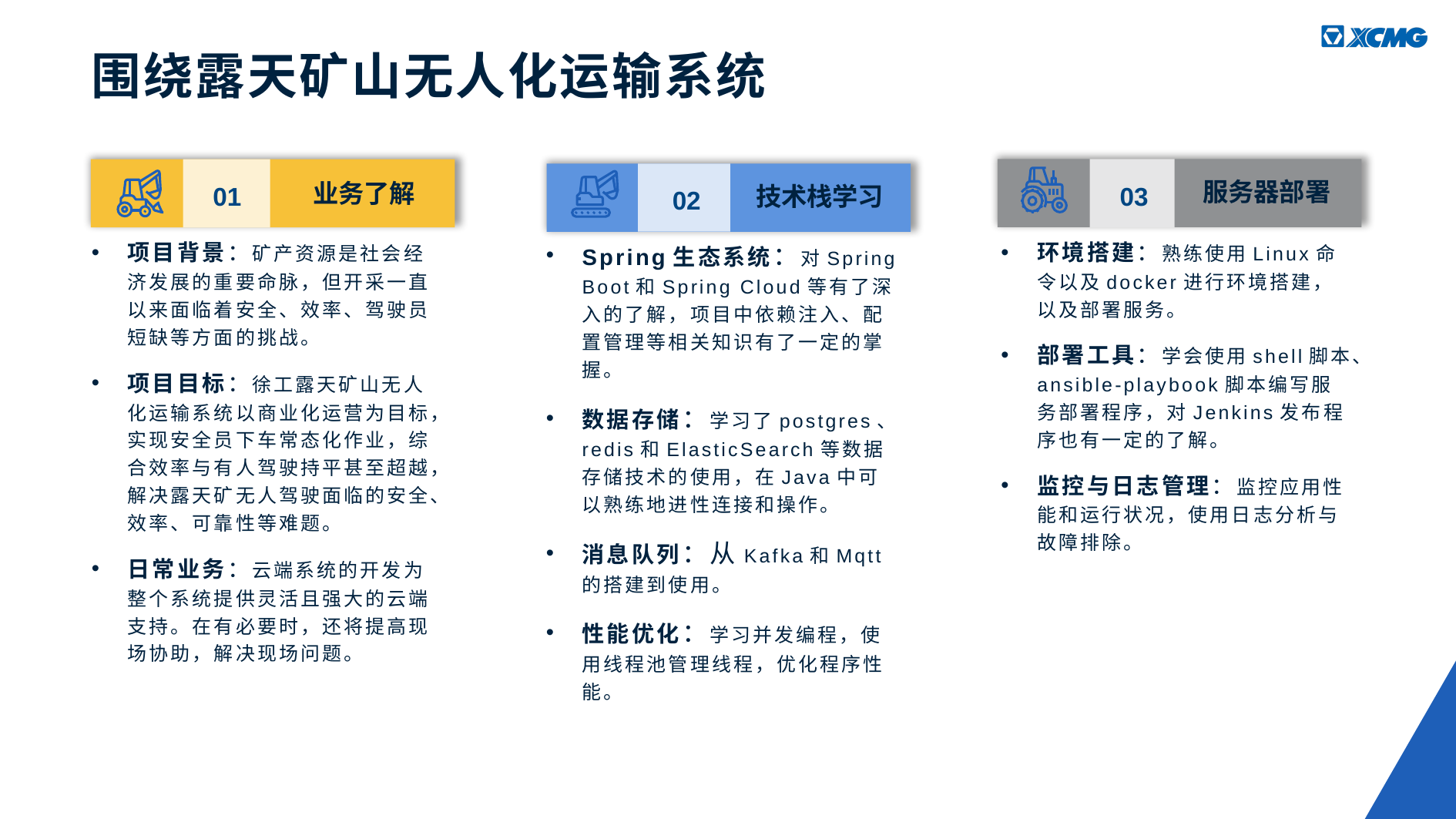

围绕露天矿山无人化运输系统
业务了解
服务器部署
01
03
技术栈学习

02

环境搭建：熟练使用Linux命令以及docker进行环境搭建，以及部署服务。
部署工具：学会使用shell脚本、ansible-playbook脚本编写服务部署程序，对Jenkins发布程序也有一定的了解。
监控与日志管理：监控应用性能和运行状况，使用日志分析与故障排除。
项目背景：矿产资源是社会经济发展的重要命脉，但开采一直以来面临着安全、效率、驾驶员短缺等方面的挑战。
项目目标：徐工露天矿山无人化运输系统以商业化运营为目标，实现安全员下车常态化作业，综合效率与有人驾驶持平甚至超越，解决露天矿无人驾驶面临的安全、效率、可靠性等难题。
日常业务：云端系统的开发为整个系统提供灵活且强大的云端支持。在有必要时，还将提高现场协助，解决现场问题。
Spring生态系统：对Spring Boot和Spring Cloud等有了深入的了解，项目中依赖注入、配置管理等相关知识有了一定的掌握。
数据存储：学习了postgres、redis和ElasticSearch等数据存储技术的使用，在Java中可以熟练地进性连接和操作。
消息队列：从Kafka和Mqtt的搭建到使用。
性能优化：学习并发编程，使用线程池管理线程，优化程序性能。
7